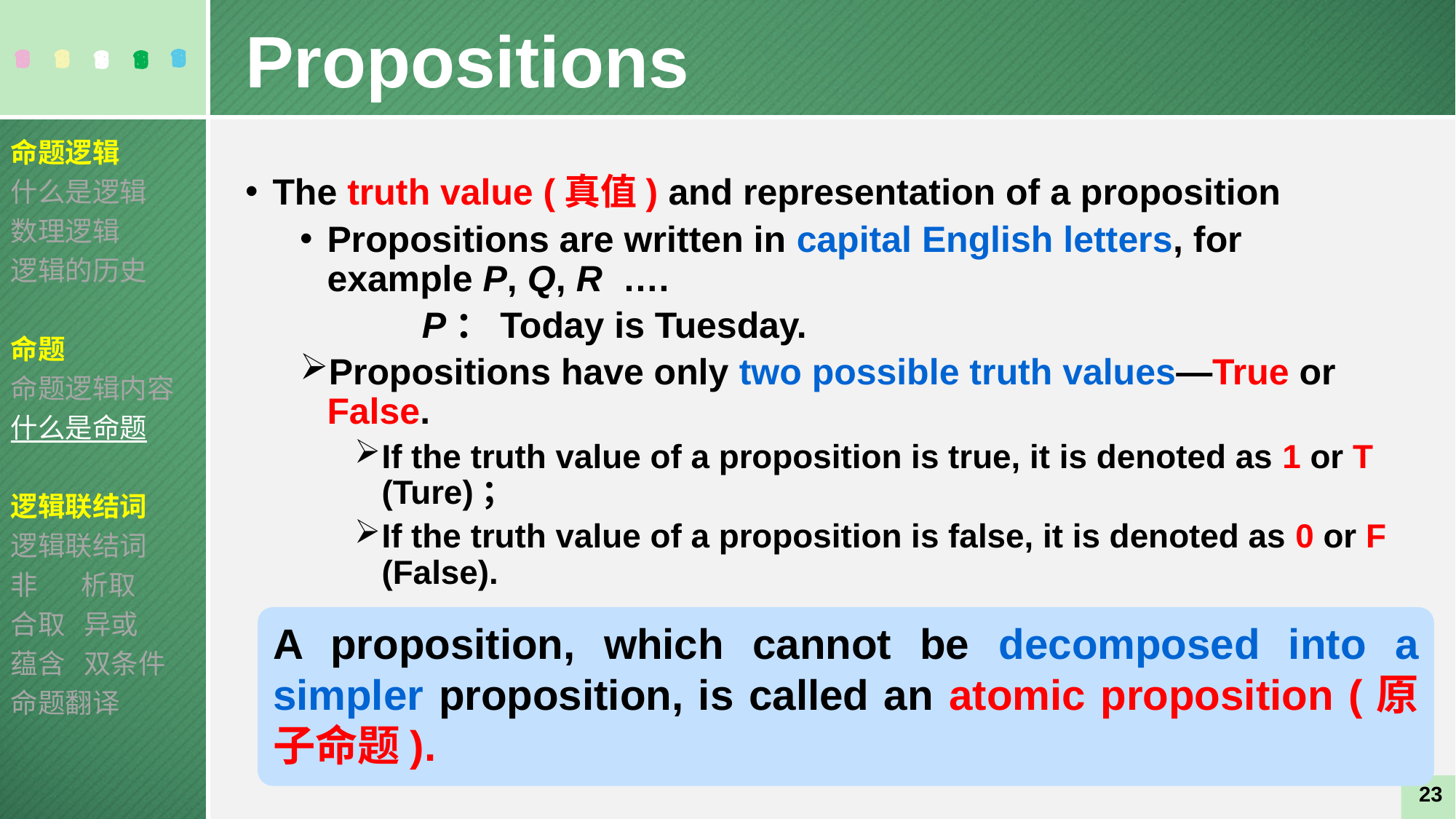

Propositions

命题逻辑
什么是逻辑
数理逻辑
逻辑的历史

命题
命题逻辑内容
什么是命题

逻辑联结词
逻辑联结词
非       析取
合取   异或
蕴含   双条件
命题翻译
The truth value (真值) and representation of a proposition
Propositions are written in capital English letters, for example P, Q, R  ….
            P：Today is Tuesday.
Propositions have only two possible truth values—True or False.
If the truth value of a proposition is true, it is denoted as 1 or T (Ture)；
If the truth value of a proposition is false, it is denoted as 0 or F (False).
A proposition, which cannot be decomposed into a simpler proposition, is called an atomic proposition (原子命题).
23